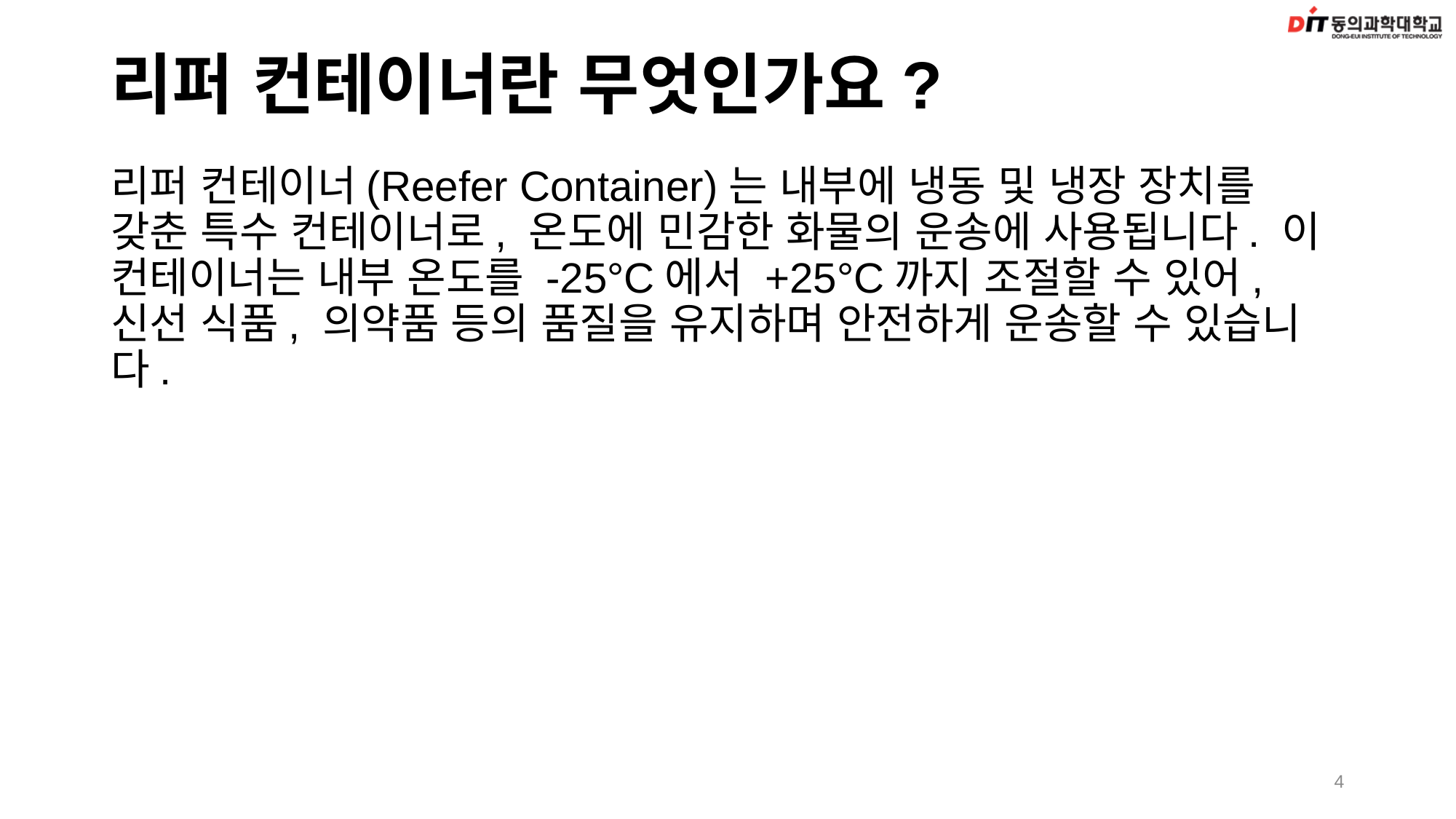

# 리퍼 컨테이너란 무엇인가요?
리퍼 컨테이너(Reefer Container)는 내부에 냉동 및 냉장 장치를 갖춘 특수 컨테이너로, 온도에 민감한 화물의 운송에 사용됩니다. 이 컨테이너는 내부 온도를 -25°C에서 +25°C까지 조절할 수 있어, 신선 식품, 의약품 등의 품질을 유지하며 안전하게 운송할 수 있습니다.
4